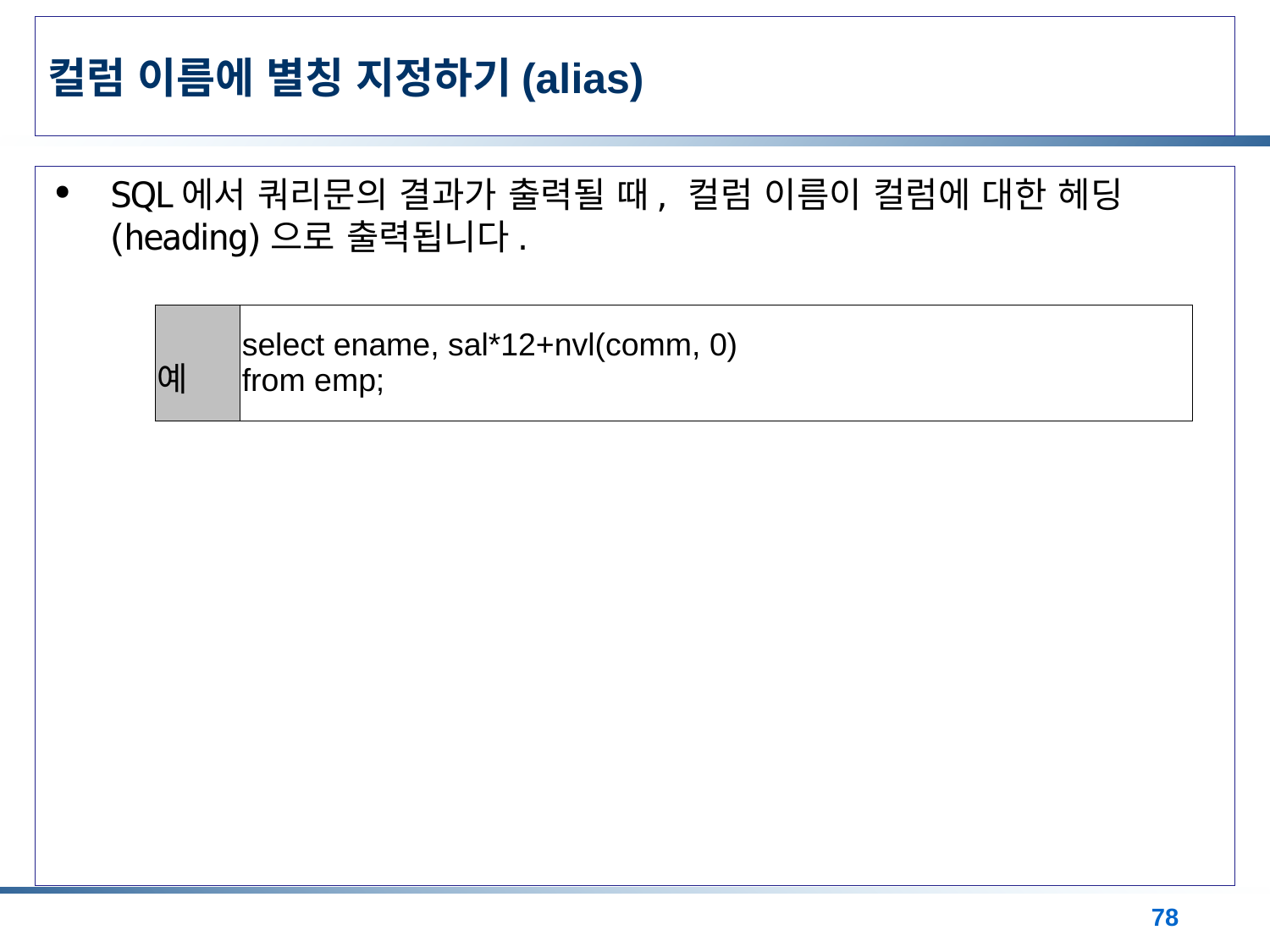

# 컬럼 이름에 별칭 지정하기(alias)
SQL에서 쿼리문의 결과가 출력될 때, 컬럼 이름이 컬럼에 대한 헤딩(heading)으로 출력됩니다.

| 예 | select ename, sal\*12+nvl(comm, 0) from emp; |
| --- | --- |